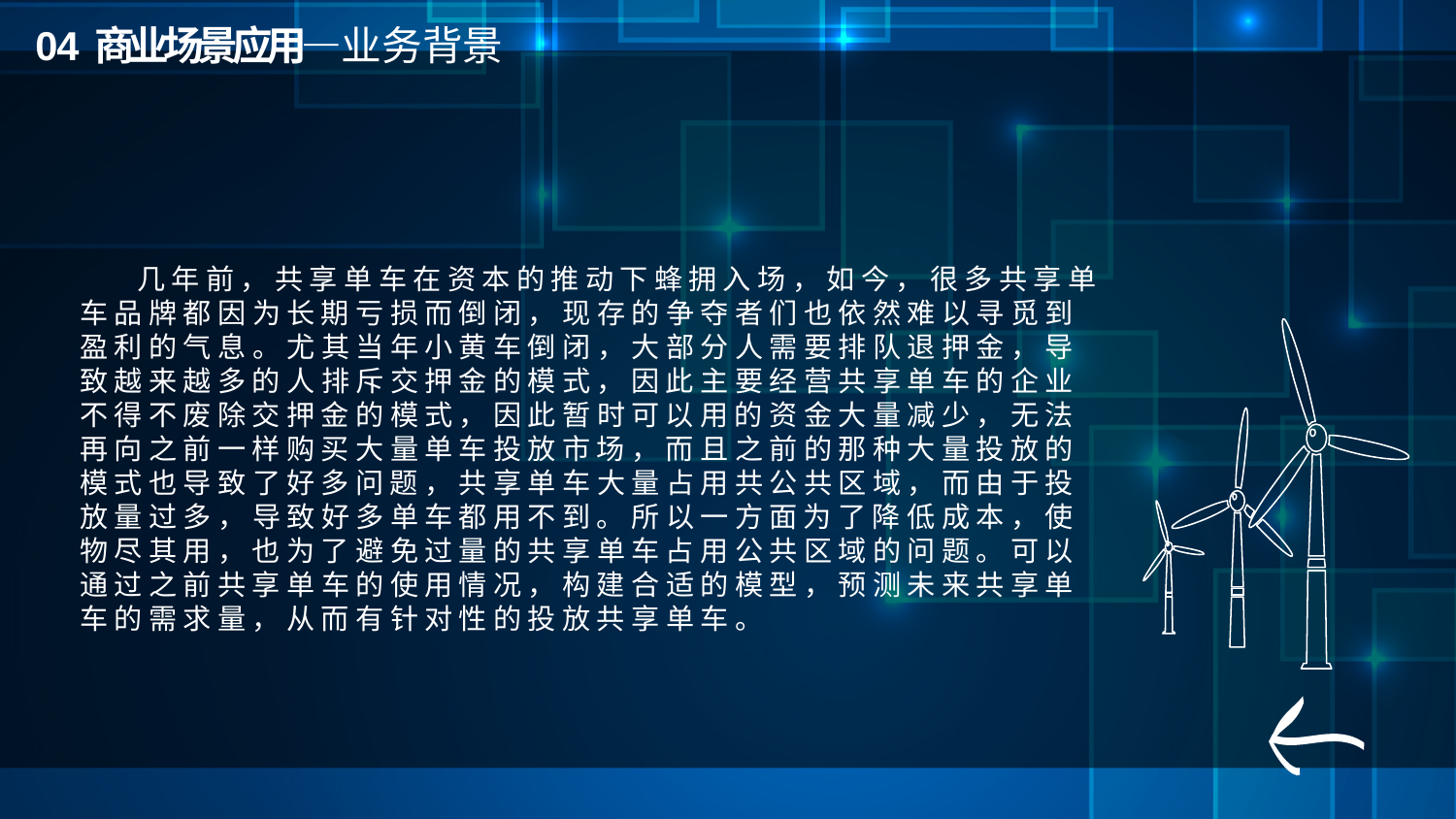

0 4 商业场景应用—业务背景

        几年前，共享单车在资本的推动下蜂拥入场，如今，很多共享单车品牌都因为长期亏损而倒闭，现存的争夺者们也依然难以寻觅到盈利的气息。尤其当年小黄车倒闭，大部分人需要排队退押金，导致越来越多的人排斥交押金的模式，因此主要经营共享单车的企业不得不废除交押金的模式，因此暂时可以用的资金大量减少，无法再向之前一样购买大量单车投放市场，而且之前的那种大量投放的模式也导致了好多问题，共享单车大量占用共公共区域，而由于投放量过多，导致好多单车都用不到。所以一方面为了降低成本，使物尽其用，也为了避免过量的共享单车占用公共区域的问题。可以通过之前共享单车的使用情况，构建合适的模型，预测未来共享单车的需求量，从而有针对性的投放共享单车。